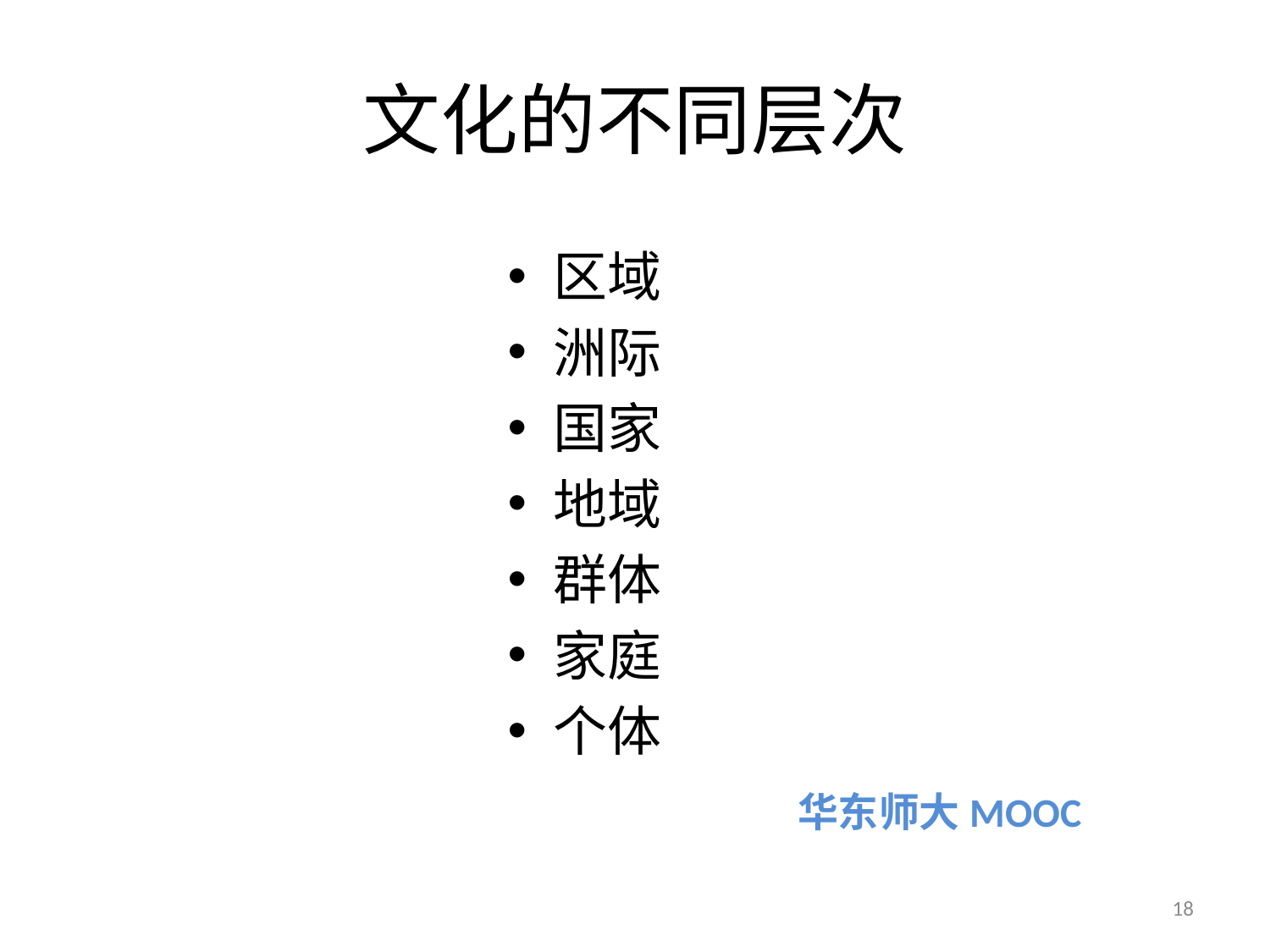

# 文化的不同层次
区域
洲际
国家
地域
群体
家庭
个体
                       华东师大MOOC
18